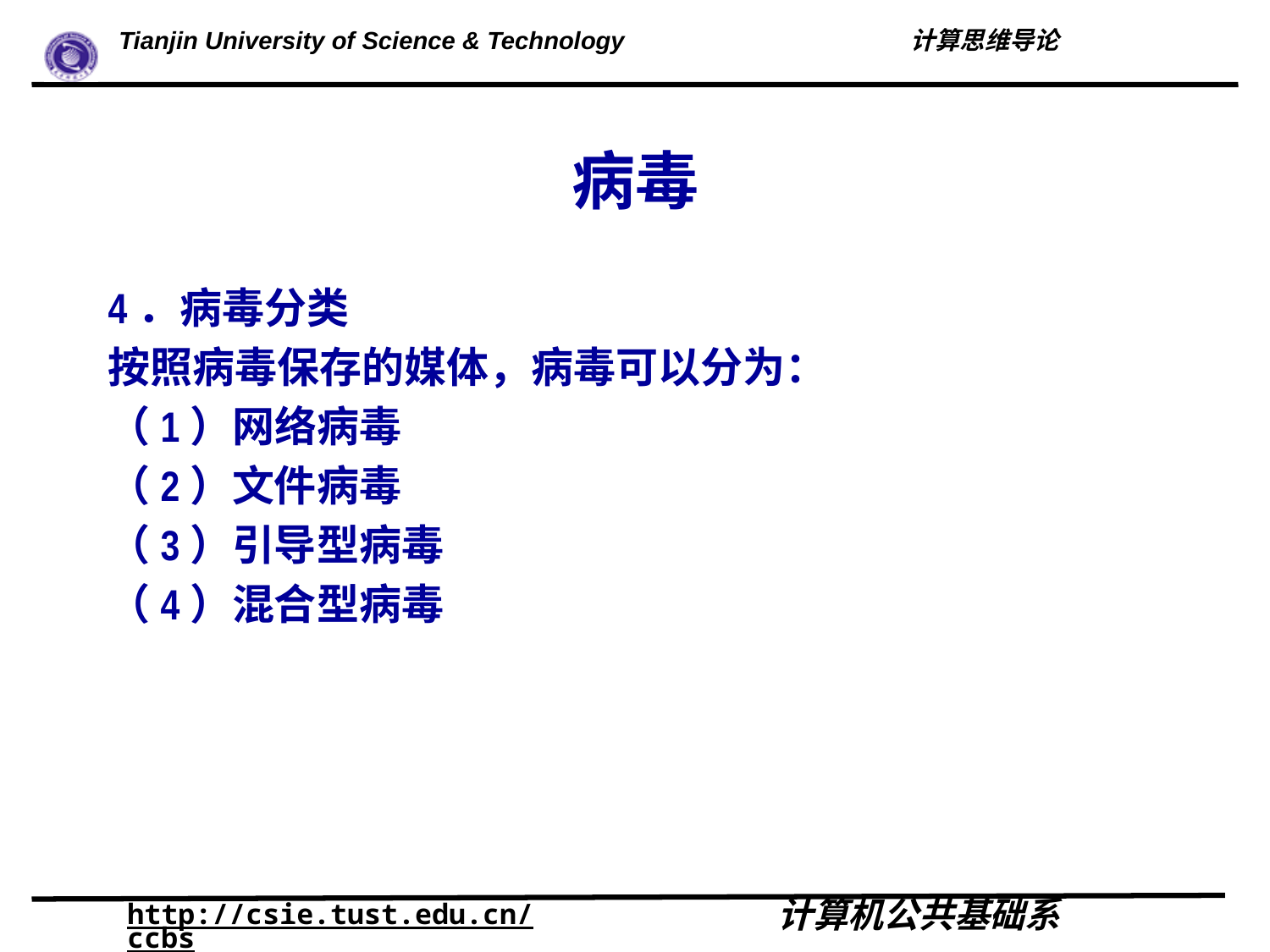

# 病毒
4．病毒分类
按照病毒保存的媒体，病毒可以分为：
（1）网络病毒
（2）文件病毒
（3）引导型病毒
（4）混合型病毒